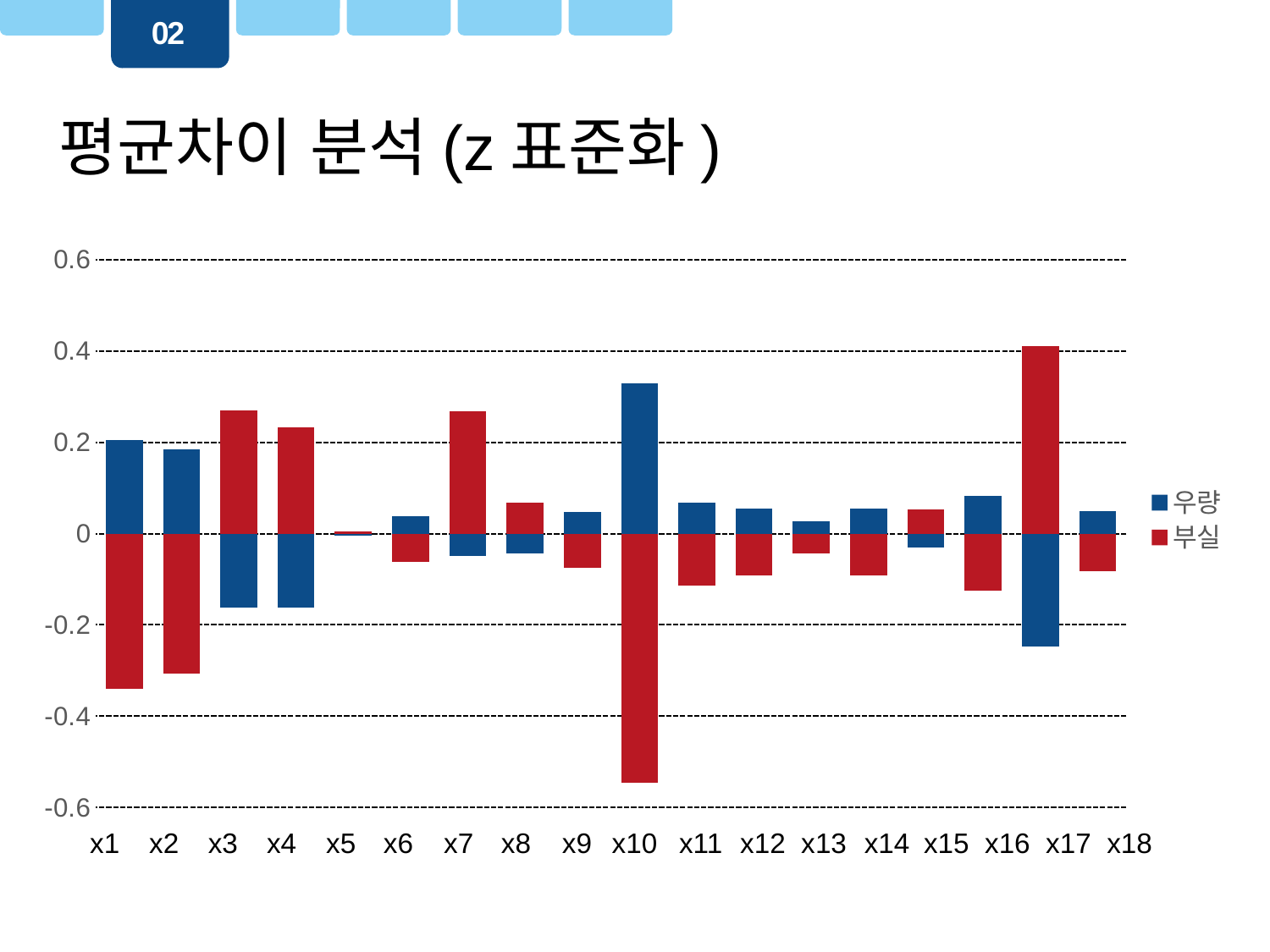

02

평균차이 분석(z표준화)

### Chart

| Category | 부실 | 우량 |
|---|---|---|
| 유동비율 | -0.3395 | 0.2044 |
| 당좌비율 | -0.3073 | 0.1851 |
| 부채비율 | 0.2697 | -0.1624 |
| 차입금/자기자본 | 0.2327 | -0.1619 |
| 차입금/매출액 | 0.0055 | -0.0039 |
| 매출액증가율 | -0.063 | 0.0379 |
| 순이익증가율 | 0.2678 | -0.0495 |
| 재고자산회전율 | 0.0681 | -0.043 |
| 매출채권회전율 | -0.075 | 0.0467 |
| 총자본순이익율 | -0.5464 | 0.3291 |
| 매출액순이익율 | -0.1136 | 0.0684 |
| 자기자본순이익율 | -0.0918 | 0.0553 |
| 자산총계 | -0.0435 | 0.0262 |
| 자본총계 | -0.091 | 0.0548 |
| 부채총계 | 0.0522 | -0.0315 |
| 이자보상비율 | -0.1256 | 0.0831 |
| 단기차입금/총자본 | 0.4109 | -0.2474 |
| 총자산회전율 | -0.0832 | 0.0501 |
x1    x2     x3    x4    x5    x6    x7    x8    x9   x10   x11  x12  x13   x14  x15  x16  x17  x18